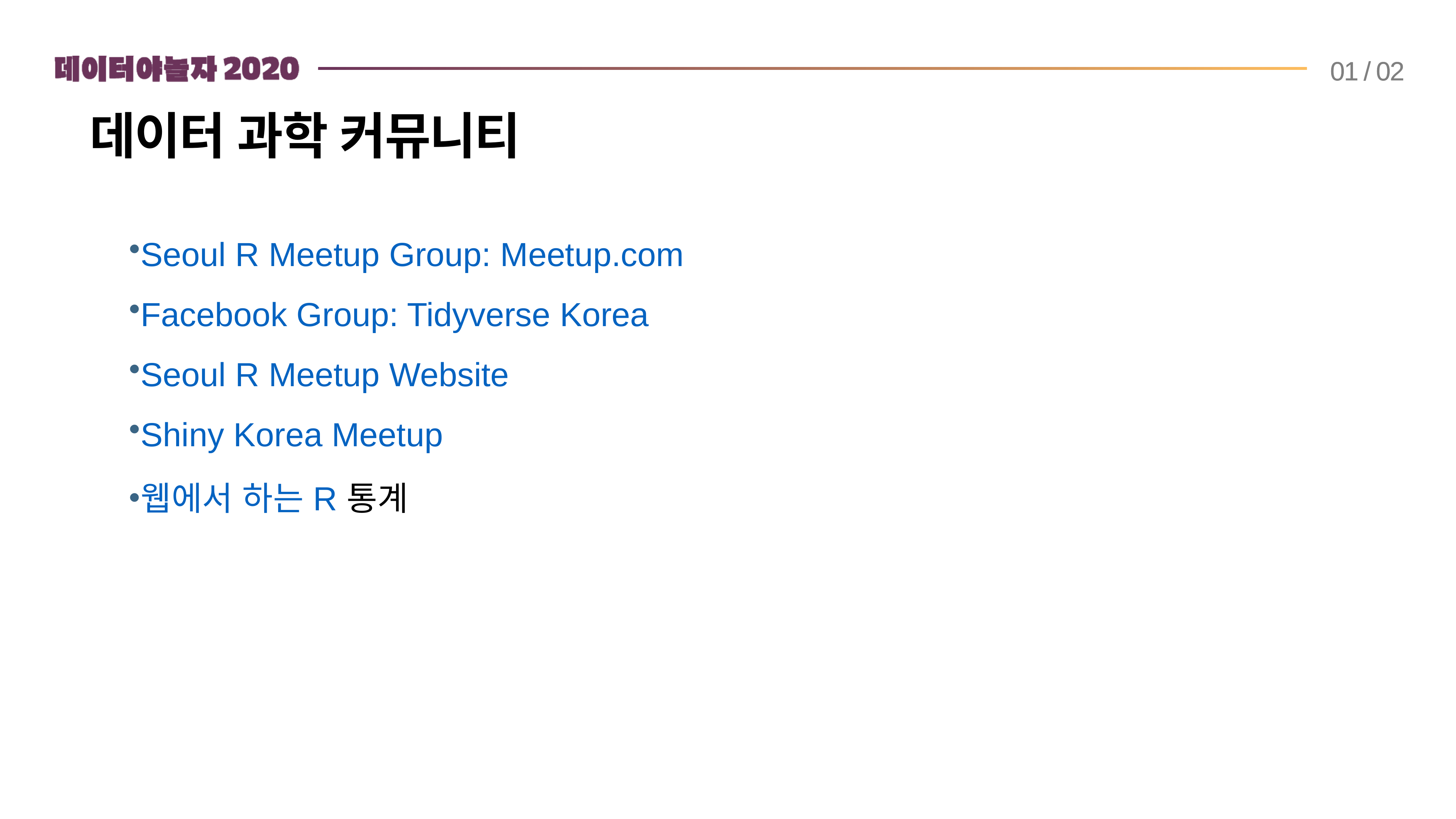

데이터 과학 커뮤니티
Seoul R Meetup Group: Meetup.com
Facebook Group: Tidyverse Korea
Seoul R Meetup Website
Shiny Korea Meetup
웹에서 하는 R 통계